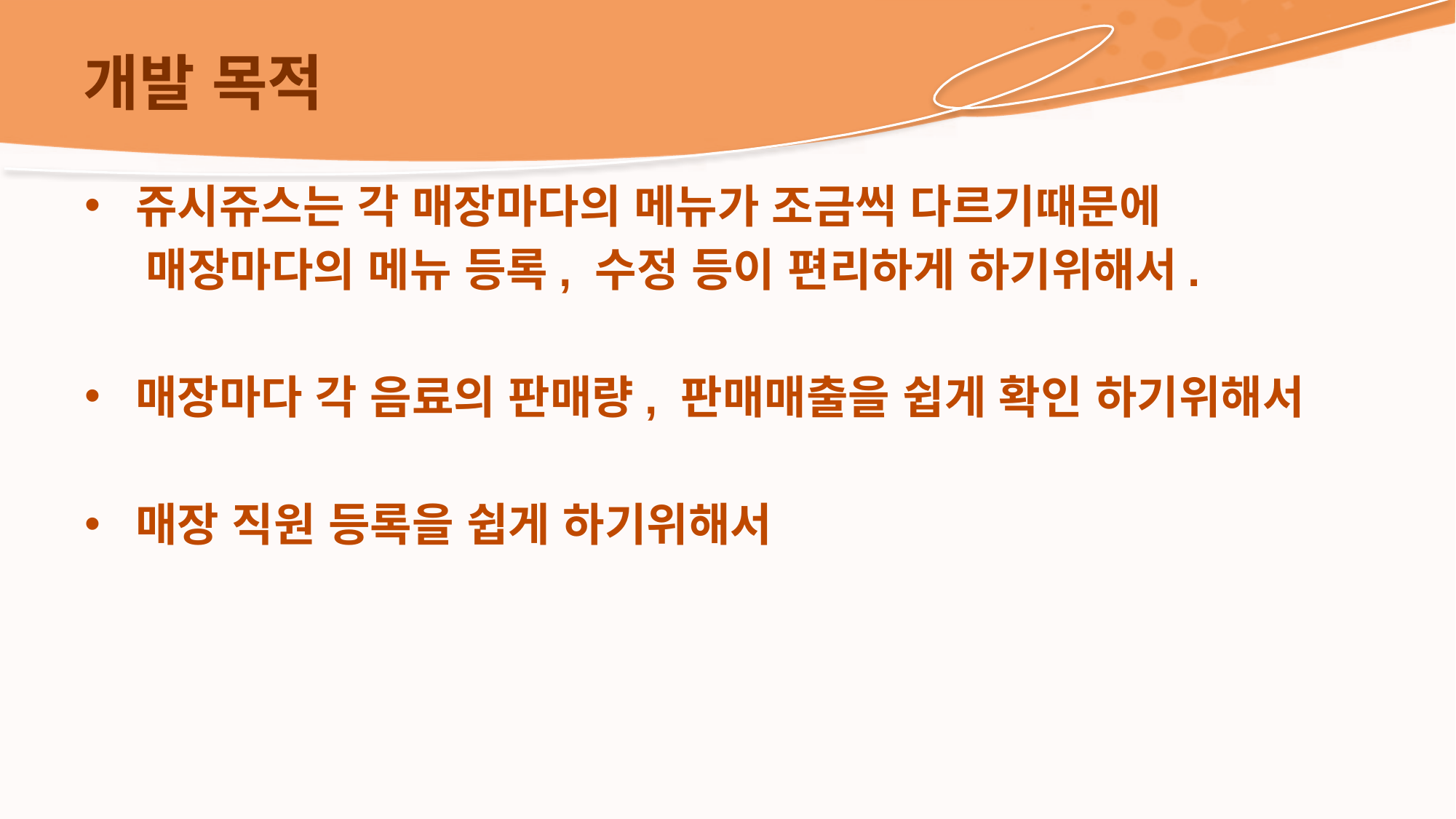

# 개발 목적
쥬시쥬스는 각 매장마다의 메뉴가 조금씩 다르기때문에
    매장마다의 메뉴 등록, 수정 등이 편리하게 하기위해서.

매장마다 각 음료의 판매량, 판매매출을 쉽게 확인 하기위해서

매장 직원 등록을 쉽게 하기위해서